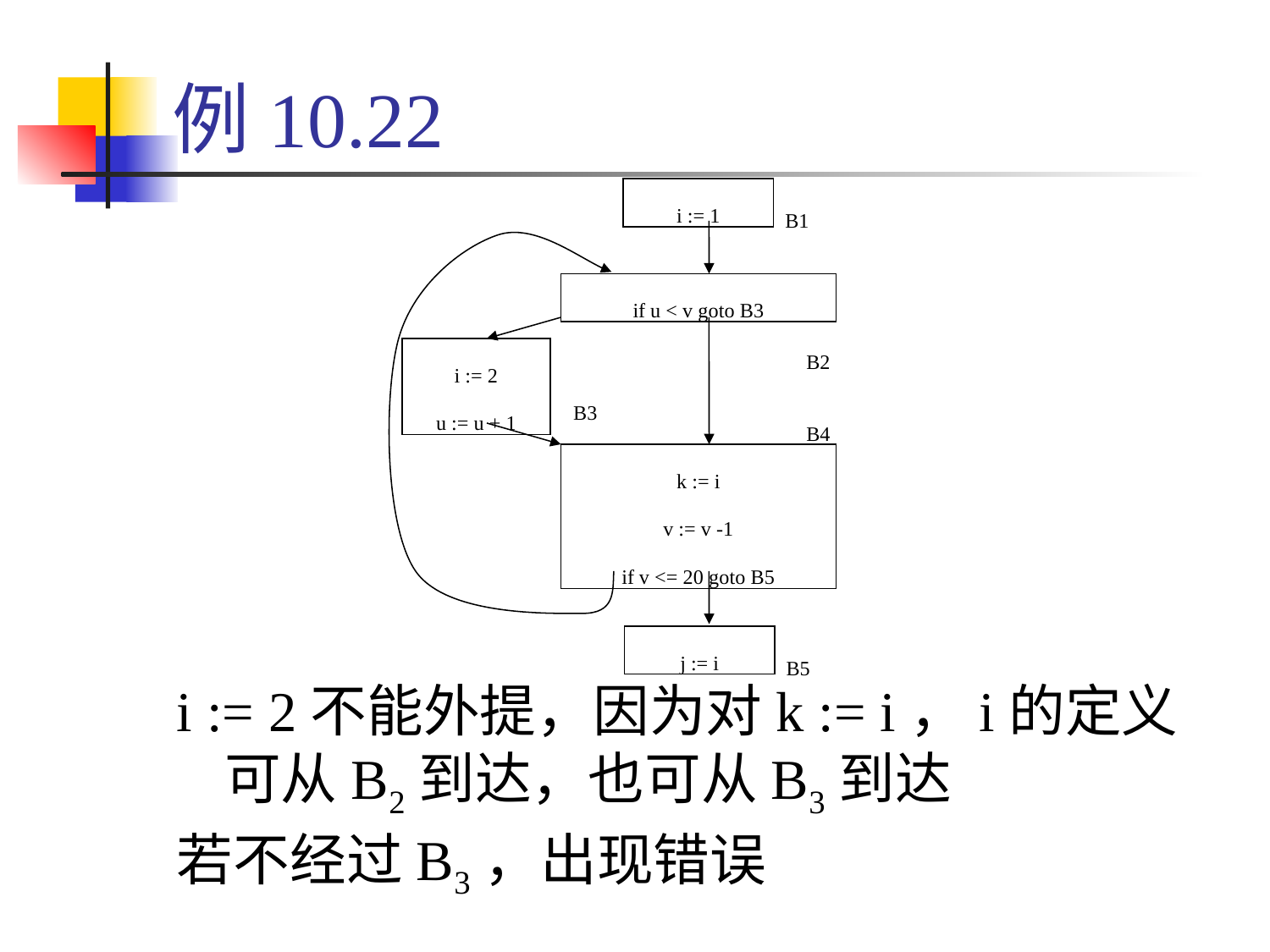

# 例10.22
i := 1
B1

if u < v goto B3

B2
i := 2
u := u + 1
B3
B4

k := i
v := v -1
if v <= 20 goto B5

j := i
B5
i := 2不能外提，因为对k := i，i的定义可从B2到达，也可从B3到达
若不经过B3，出现错误